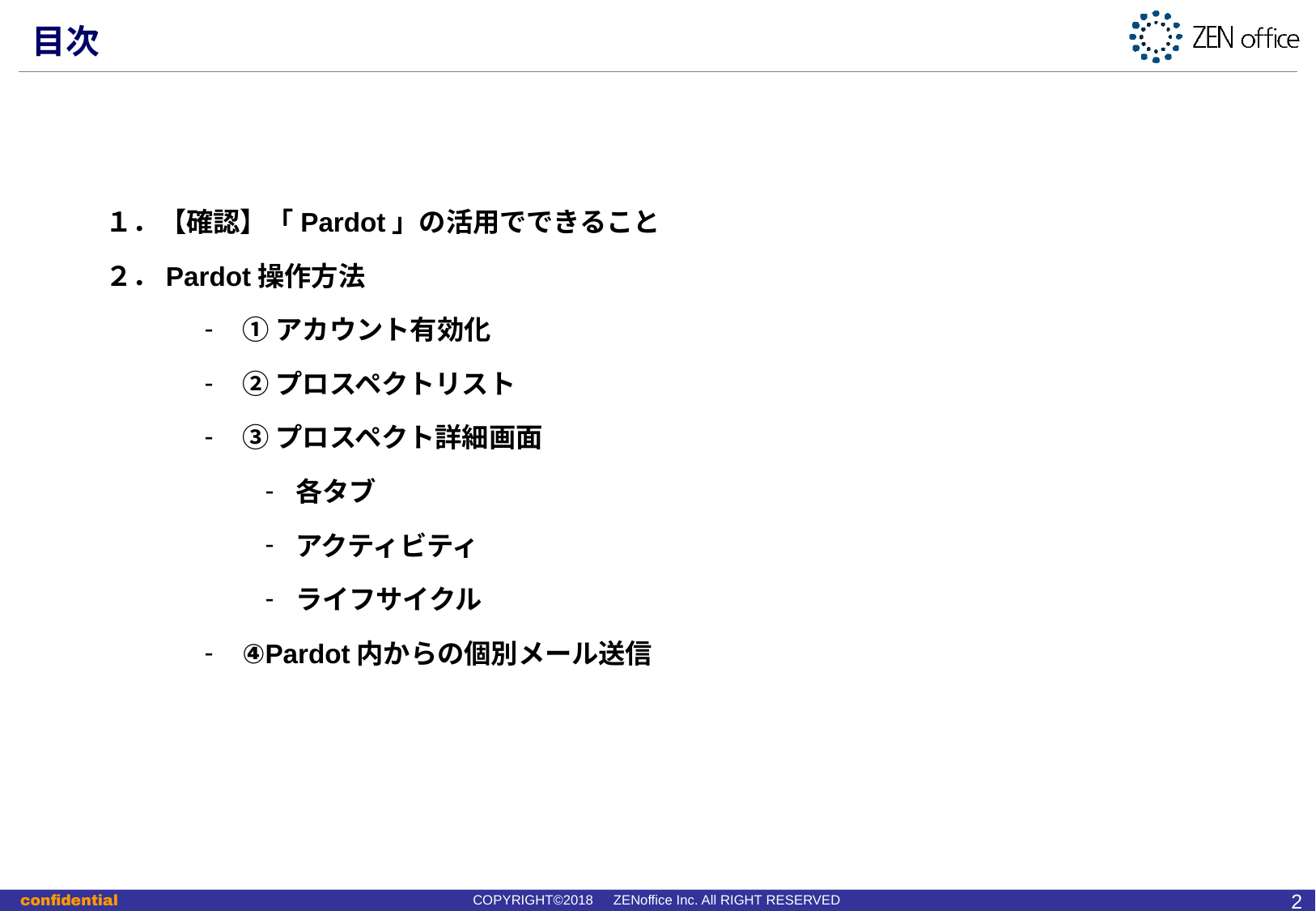

目次
１．【確認】「Pardot」の活用でできること
２．Pardot操作方法
①アカウント有効化
②プロスペクトリスト
③プロスペクト詳細画面
各タブ
アクティビティ
ライフサイクル
④Pardot内からの個別メール送信